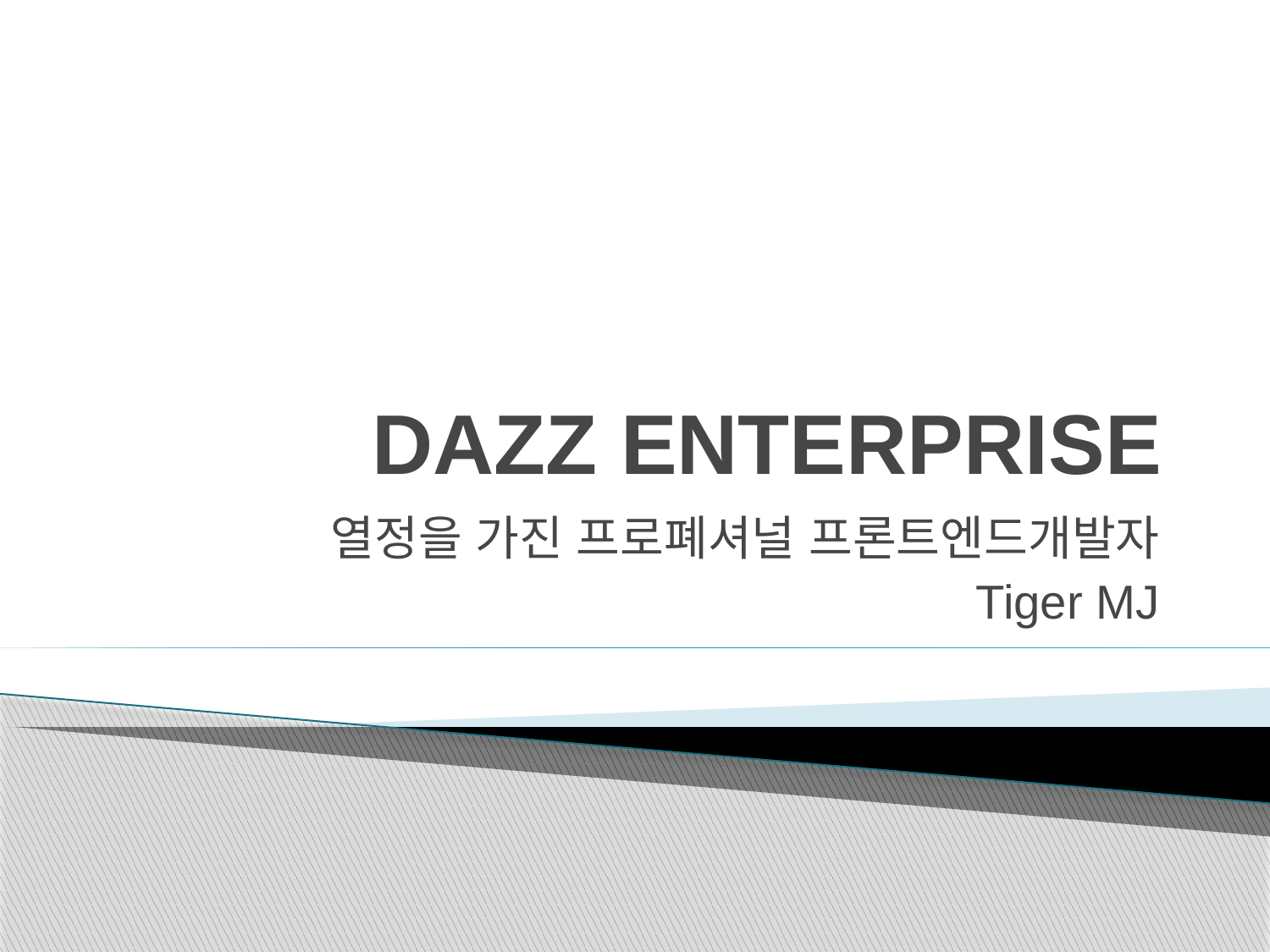

# DAZZ ENTERPRISE
열정을 가진 프로폐셔널 프론트엔드개발자
Tiger MJ